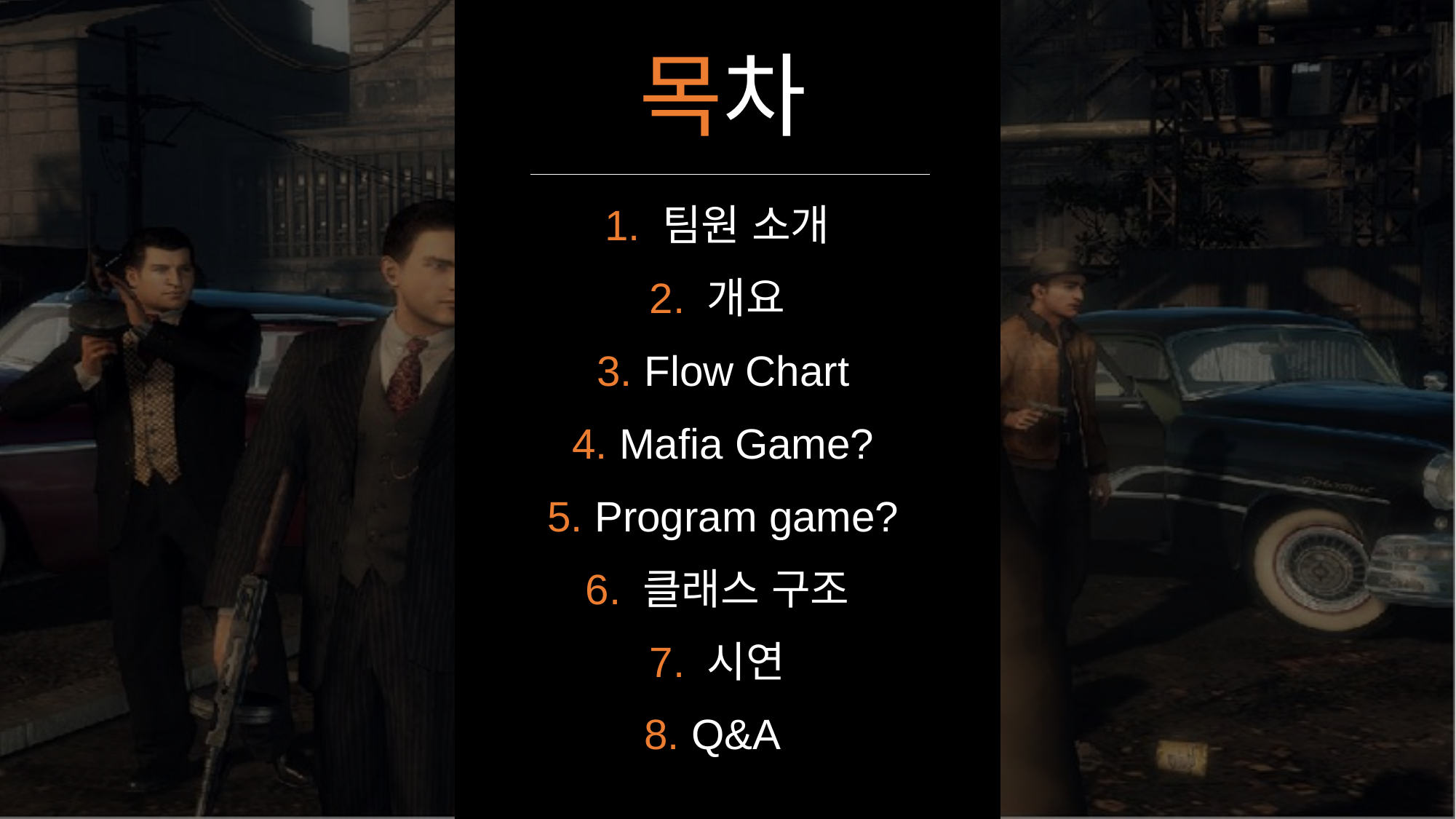

목차

1. 팀원 소개

2. 개요

3. Flow Chart

4. Mafia Game?

5. Program game?

6. 클래스 구조

7. 시연

8. Q&A